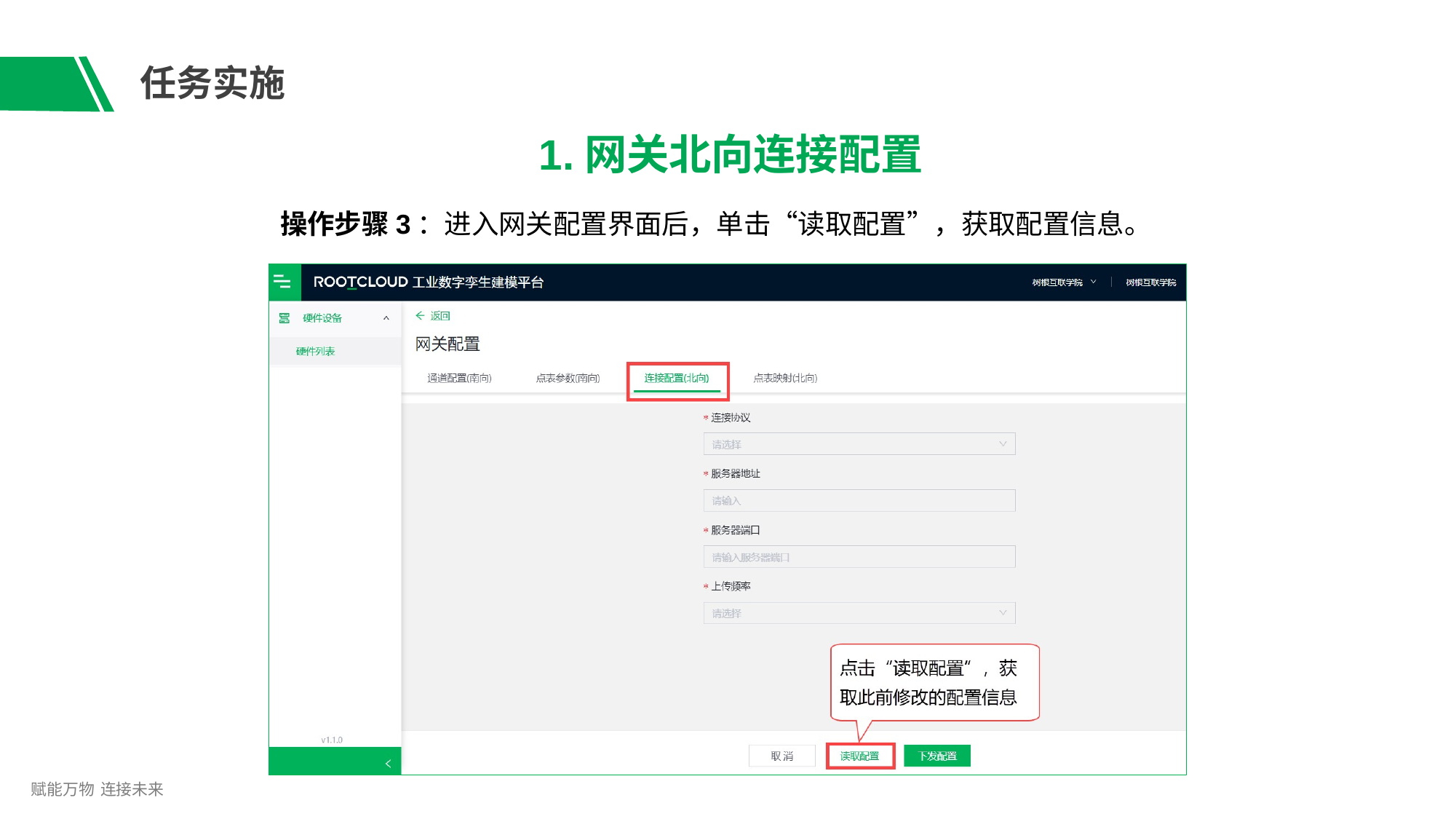

# 任务实施
1.网关北向连接配置
操作步骤3：进入网关配置界面后，单击“读取配置”，获取配置信息。

赋能万物 连接未来